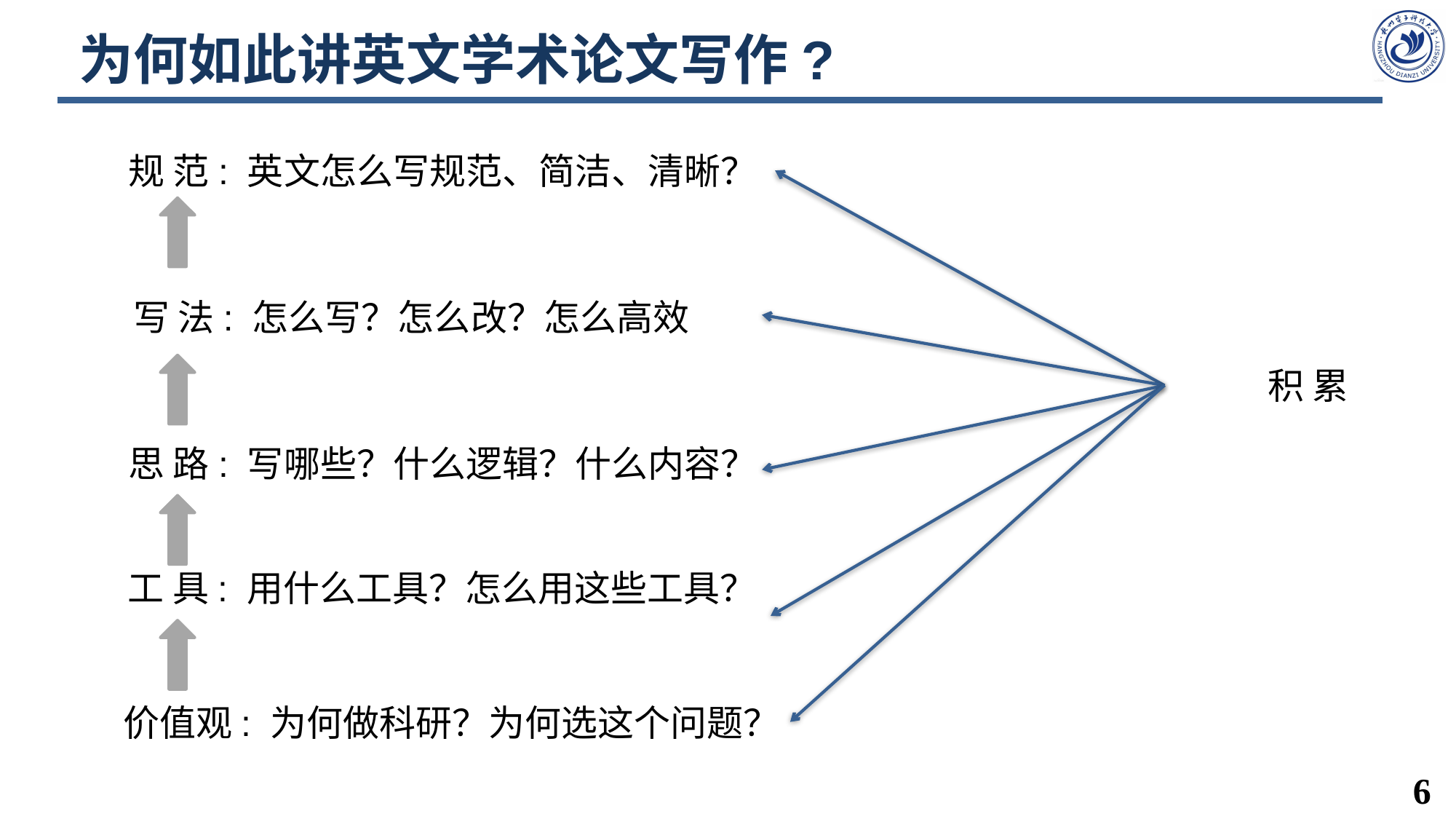

# 为何如此讲英文学术论文写作?
规 范: 英文怎么写规范、简洁、清晰？

写 法: 怎么写？怎么改？怎么高效

思 路: 写哪些？什么逻辑？什么内容？

价值观: 为何做科研？为何选这个问题？
积 累
工 具: 用什么工具？怎么用这些工具？

6